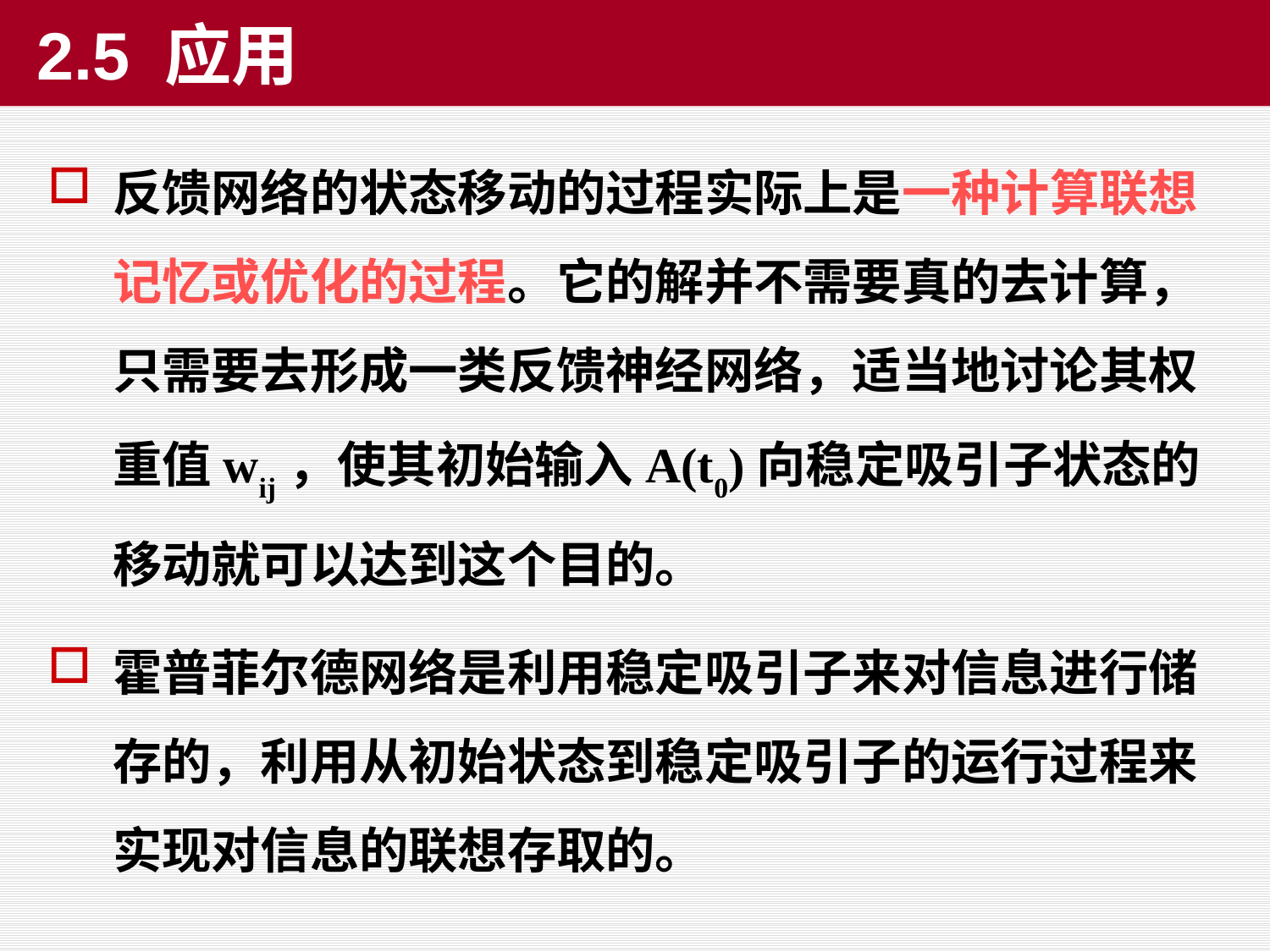

# 2.5 应用
反馈网络的状态移动的过程实际上是一种计算联想记忆或优化的过程。它的解并不需要真的去计算，只需要去形成一类反馈神经网络，适当地讨论其权重值wij，使其初始输入A(t0)向稳定吸引子状态的移动就可以达到这个目的。
霍普菲尔德网络是利用稳定吸引子来对信息进行储存的，利用从初始状态到稳定吸引子的运行过程来实现对信息的联想存取的。